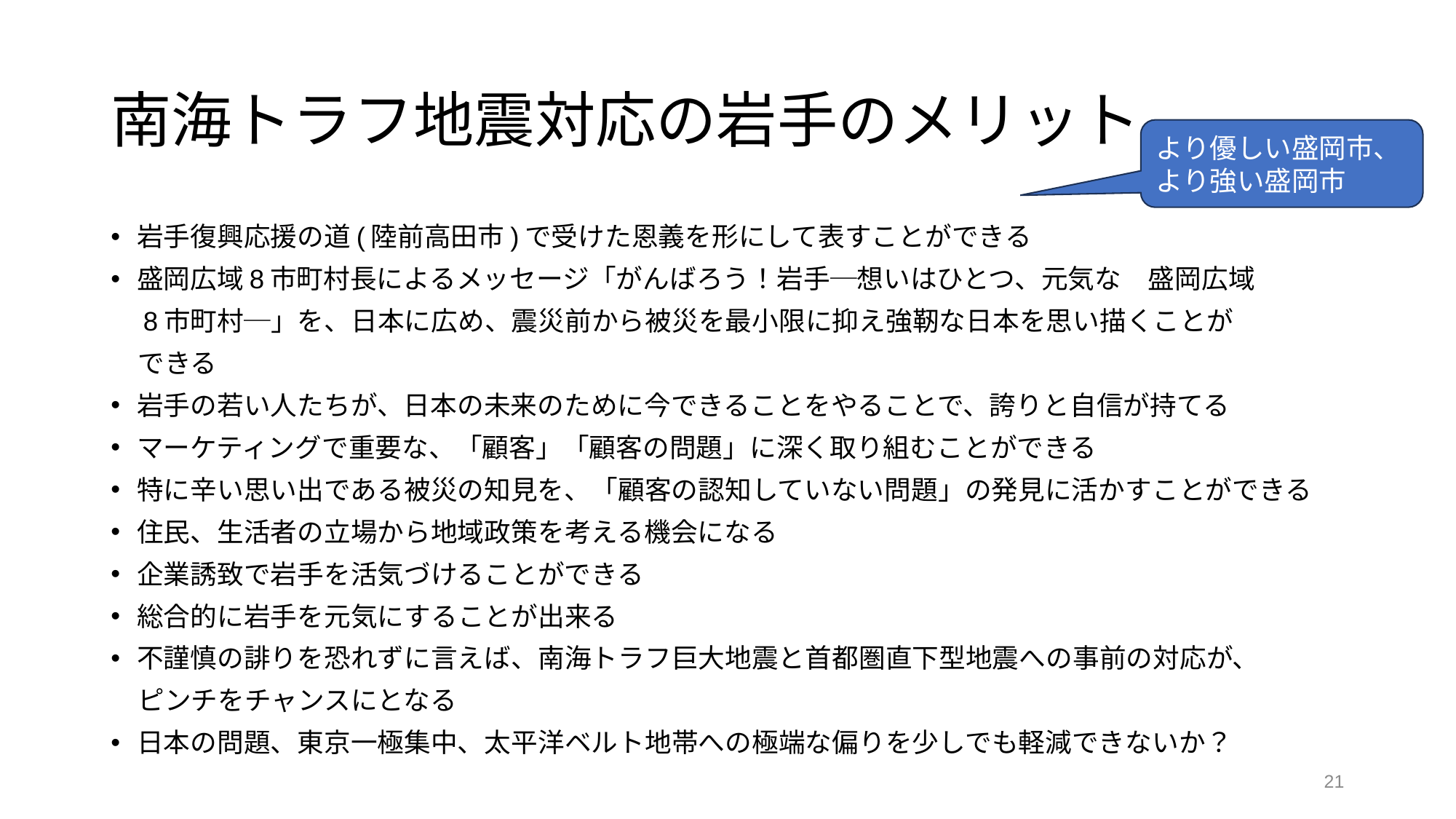

# 南海トラフ地震対応の岩手のメリット
より優しい盛岡市、より強い盛岡市
岩手復興応援の道(陸前高田市)で受けた恩義を形にして表すことができる
盛岡広域8市町村長によるメッセージ「がんばろう！岩手─想いはひとつ、元気な　盛岡広域
　8市町村─」を、日本に広め、震災前から被災を最小限に抑え強靭な日本を思い描くことが
　できる
岩手の若い人たちが、日本の未来のために今できることをやることで、誇りと自信が持てる
マーケティングで重要な、「顧客」「顧客の問題」に深く取り組むことができる
特に辛い思い出である被災の知見を、「顧客の認知していない問題」の発見に活かすことができる
住民、生活者の立場から地域政策を考える機会になる
企業誘致で岩手を活気づけることができる
総合的に岩手を元気にすることが出来る
不謹慎の誹りを恐れずに言えば、南海トラフ巨大地震と首都圏直下型地震への事前の対応が、
　ピンチをチャンスにとなる
日本の問題、東京一極集中、太平洋ベルト地帯への極端な偏りを少しでも軽減できないか？

21